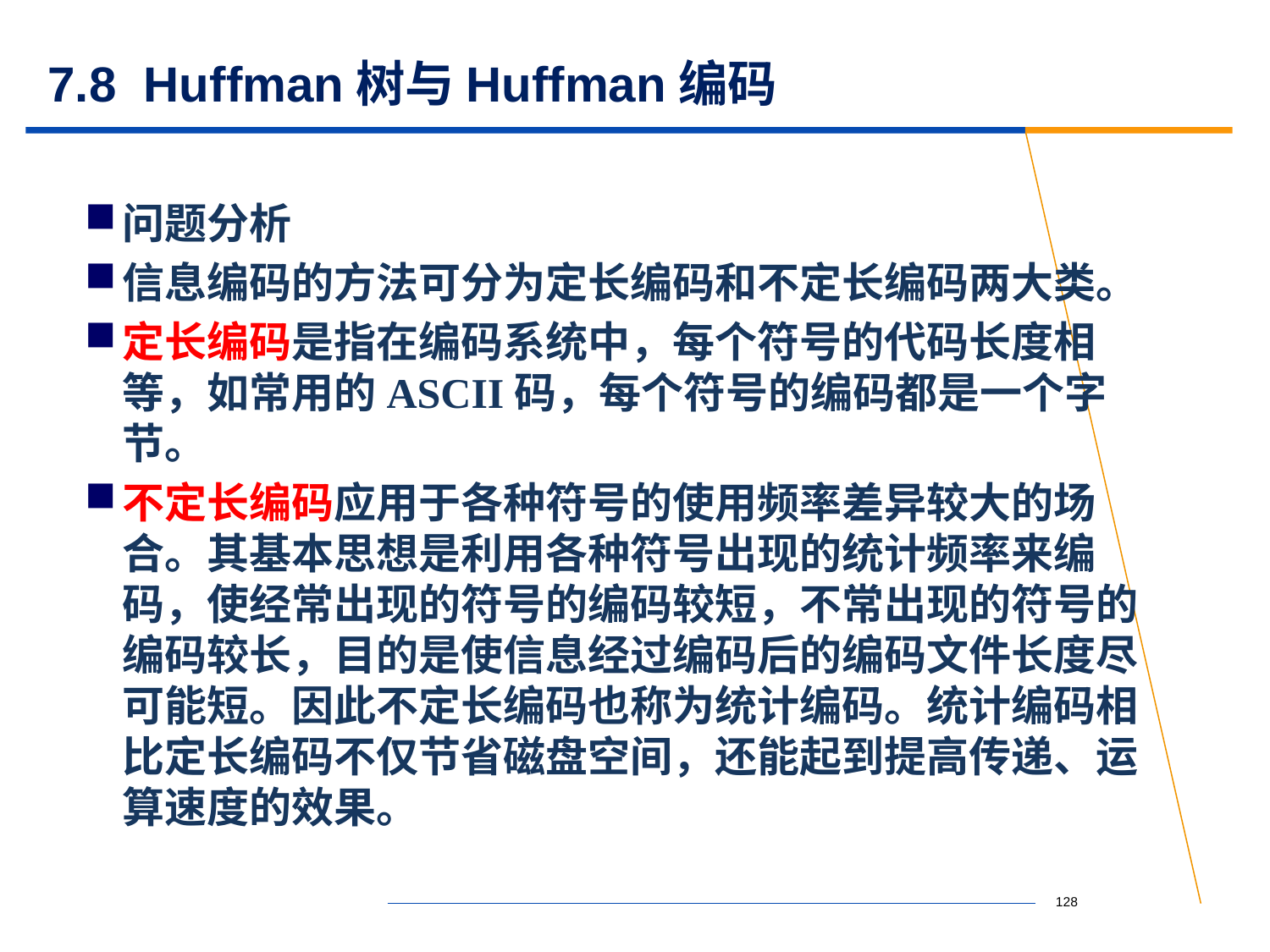

# 7.8  Huffman树与Huffman编码
问题分析
信息编码的方法可分为定长编码和不定长编码两大类。
定长编码是指在编码系统中，每个符号的代码长度相等，如常用的ASCII码，每个符号的编码都是一个字节。
不定长编码应用于各种符号的使用频率差异较大的场合。其基本思想是利用各种符号出现的统计频率来编码，使经常出现的符号的编码较短，不常出现的符号的编码较长，目的是使信息经过编码后的编码文件长度尽可能短。因此不定长编码也称为统计编码。统计编码相比定长编码不仅节省磁盘空间，还能起到提高传递、运算速度的效果。